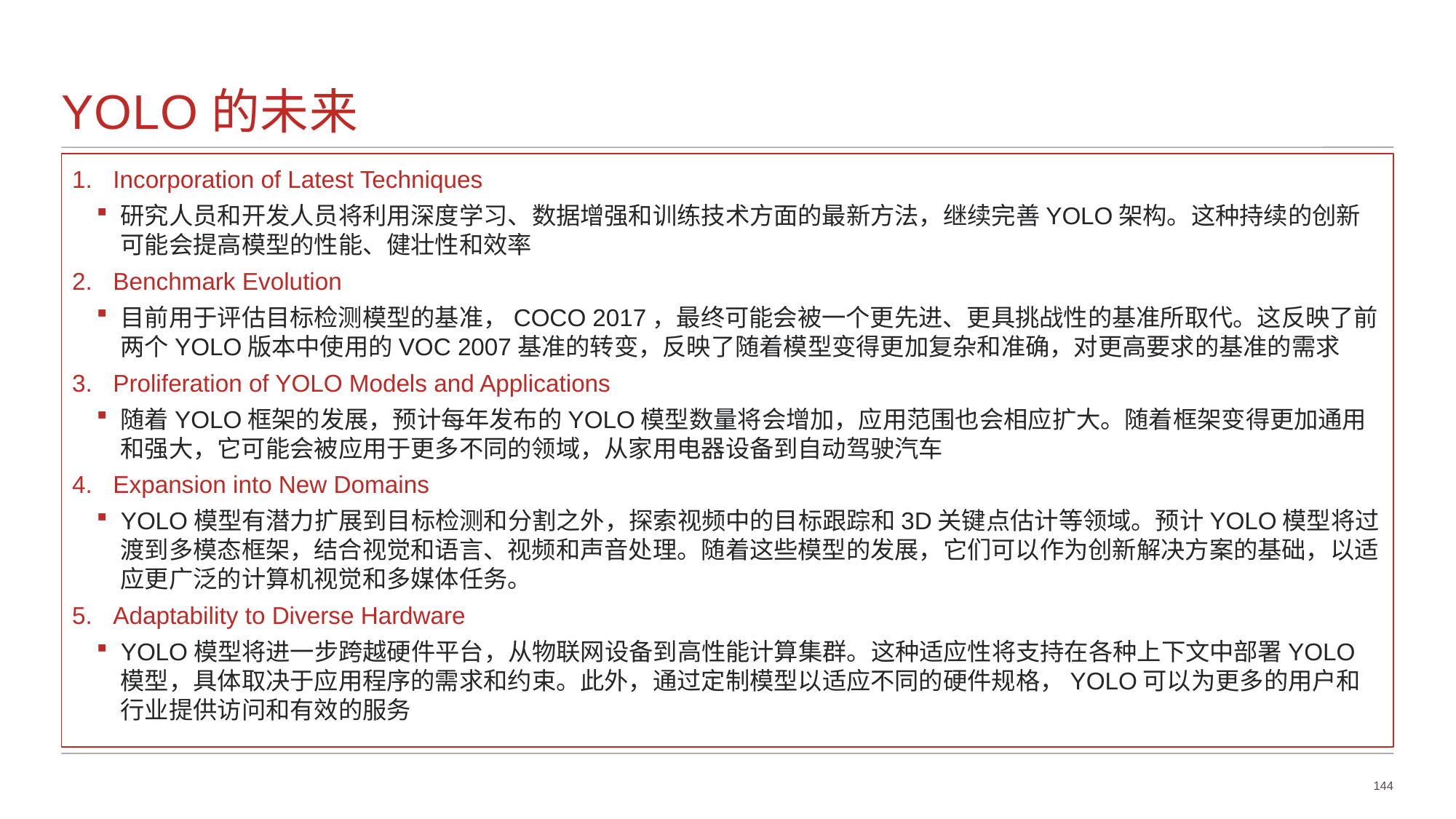

# YOLO的未来
Incorporation of Latest Techniques
研究人员和开发人员将利用深度学习、数据增强和训练技术方面的最新方法，继续完善YOLO架构。这种持续的创新可能会提高模型的性能、健壮性和效率
Benchmark Evolution
目前用于评估目标检测模型的基准，COCO 2017，最终可能会被一个更先进、更具挑战性的基准所取代。这反映了前两个YOLO版本中使用的VOC 2007基准的转变，反映了随着模型变得更加复杂和准确，对更高要求的基准的需求
Proliferation of YOLO Models and Applications
随着YOLO框架的发展，预计每年发布的YOLO模型数量将会增加，应用范围也会相应扩大。随着框架变得更加通用和强大，它可能会被应用于更多不同的领域，从家用电器设备到自动驾驶汽车
Expansion into New Domains
YOLO模型有潜力扩展到目标检测和分割之外，探索视频中的目标跟踪和3D关键点估计等领域。预计YOLO模型将过渡到多模态框架，结合视觉和语言、视频和声音处理。随着这些模型的发展，它们可以作为创新解决方案的基础，以适应更广泛的计算机视觉和多媒体任务。
Adaptability to Diverse Hardware
YOLO模型将进一步跨越硬件平台，从物联网设备到高性能计算集群。这种适应性将支持在各种上下文中部署YOLO模型，具体取决于应用程序的需求和约束。此外，通过定制模型以适应不同的硬件规格，YOLO可以为更多的用户和行业提供访问和有效的服务